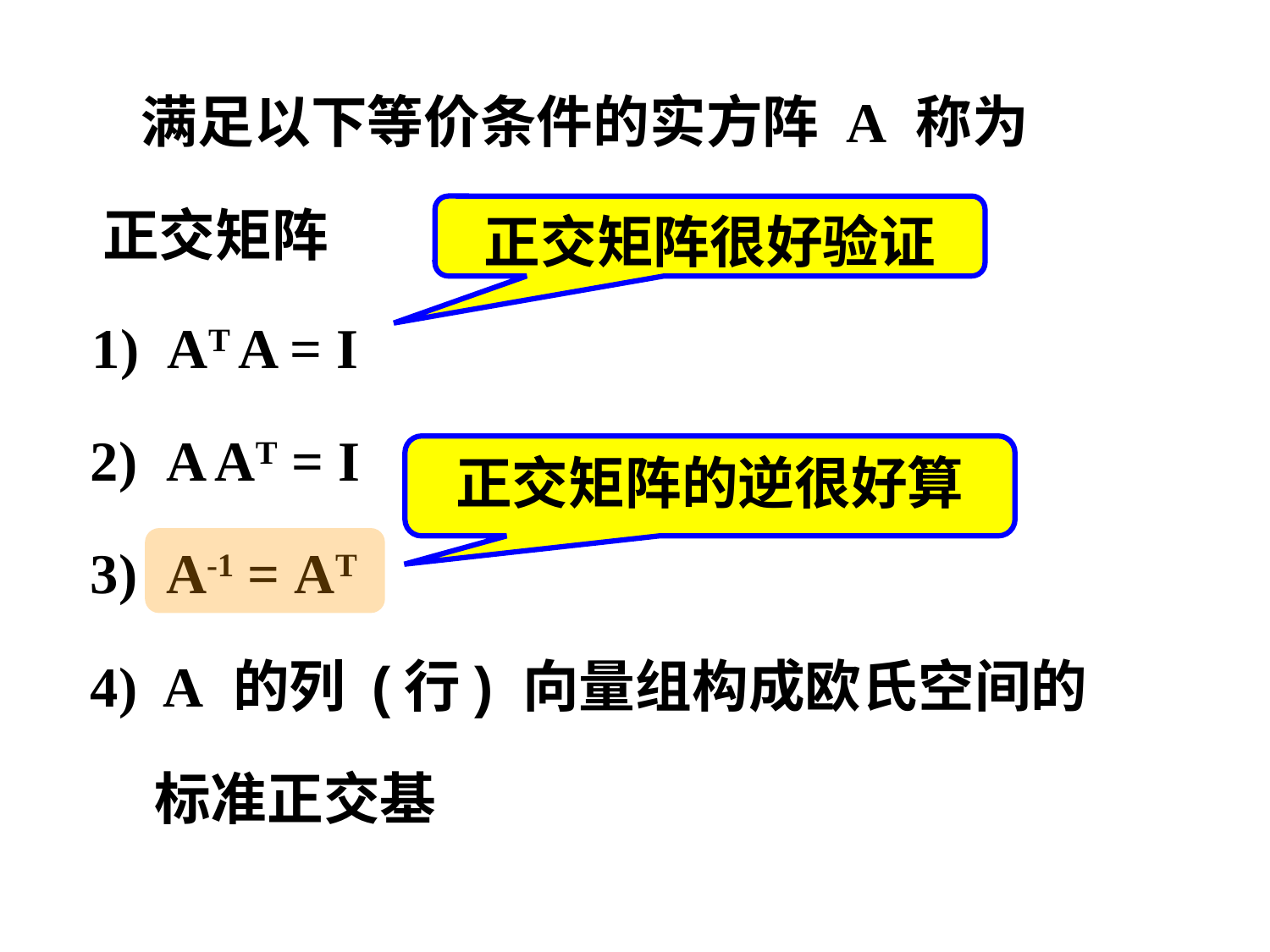

满足以下等价条件的实方阵 A 称为
 正交矩阵
 1)  AT A = I
 2)  A AT = I
 3)  A-1 = AT
 4)  A 的列 (行) 向量组构成欧氏空间的
     标准正交基
正交矩阵很好验证
正交矩阵的逆很好算